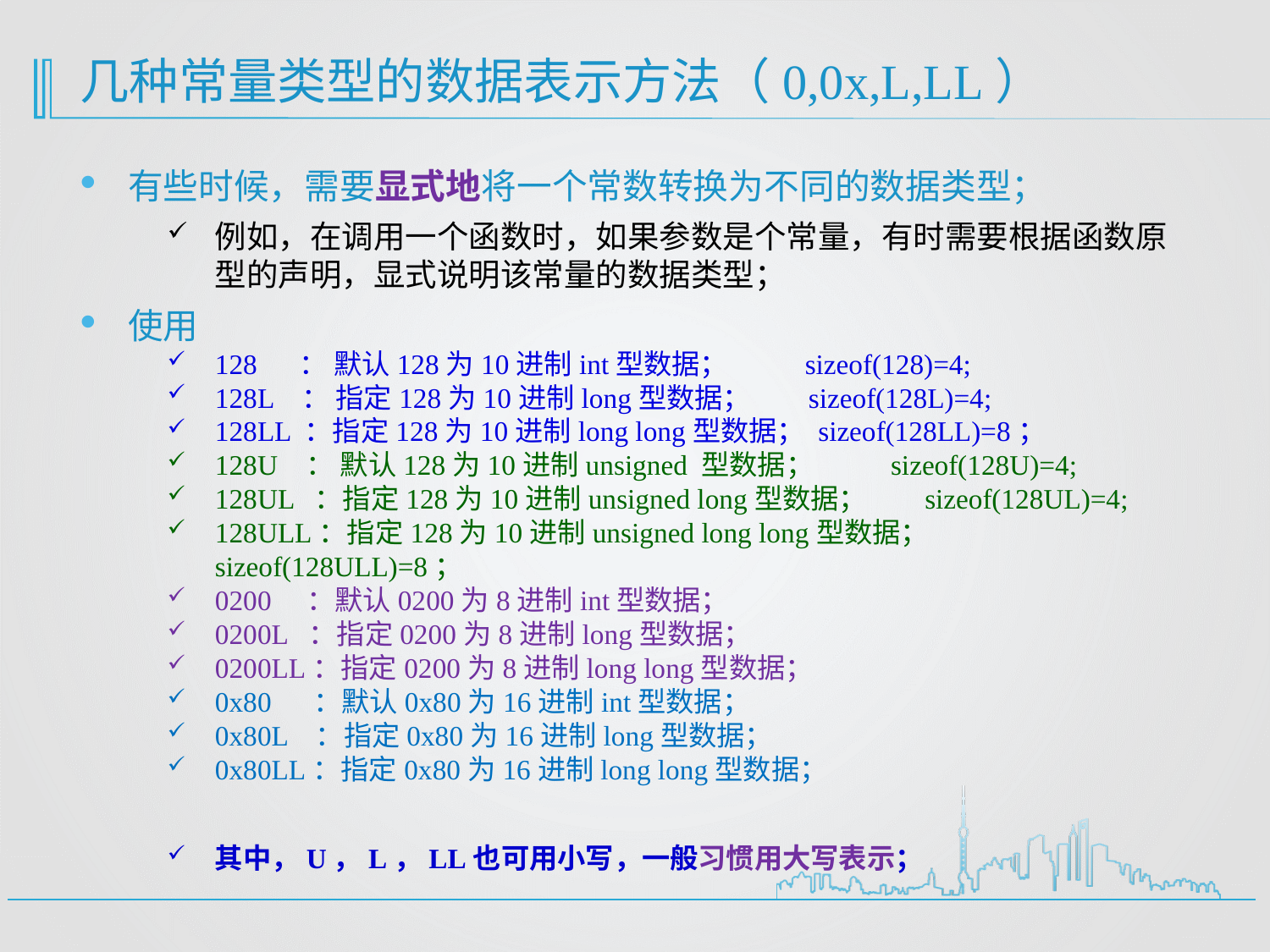

# 几种常量类型的数据表示方法（0,0x,L,LL）
有些时候，需要显式地将一个常数转换为不同的数据类型；
例如，在调用一个函数时，如果参数是个常量，有时需要根据函数原型的声明，显式说明该常量的数据类型；
使用
128     ： 默认128为10进制int型数据；           sizeof(128)=4;
128L   ： 指定128为10进制long型数据；        sizeof(128L)=4;
128LL ：指定128为10进制long long型数据； sizeof(128LL)=8；
128U   ： 默认128为10进制unsigned 型数据；           sizeof(128U)=4;
128UL  ：指定128为10进制unsigned long型数据；        sizeof(128UL)=4;
128ULL：指定128为10进制unsigned long long型数据； sizeof(128ULL)=8；
0200    ：默认0200为8进制int型数据；
0200L  ：指定0200为8进制long型数据；
0200LL：指定0200为8进制long long型数据；
0x80     ：默认0x80为16进制int型数据；
0x80L   ：指定0x80为16进制long型数据；
0x80LL：指定0x80为16进制long long型数据；

其中，U，L，LL也可用小写，一般习惯用大写表示；